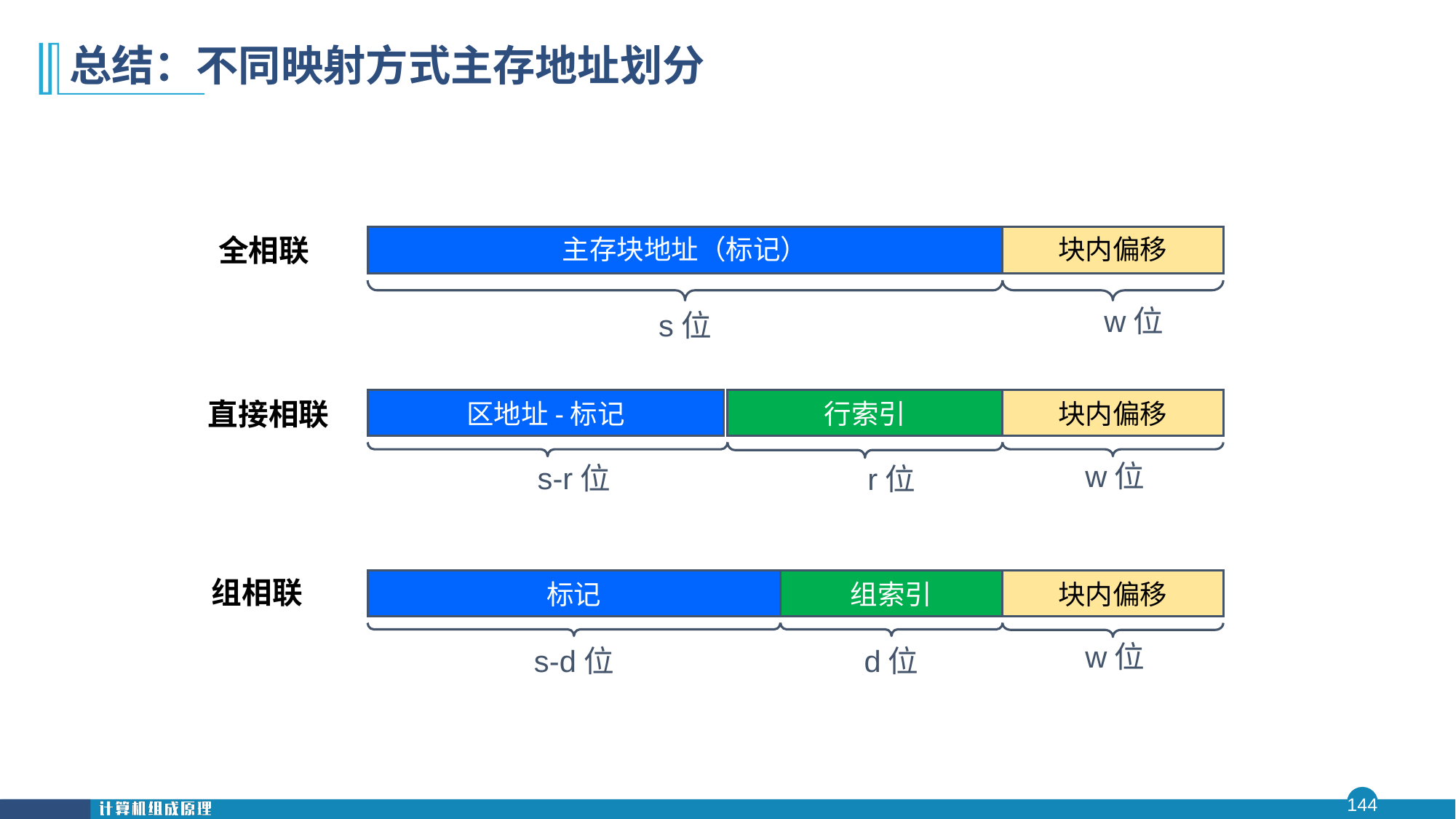

# 总结：不同映射方式主存地址划分
全相联

主存块地址（标记）
块内偏移
w位
s位
直接相联

区地址-标记
行索引
块内偏移
w位
s-r位
r位
组相联

标记
组索引
块内偏移
w位
d位
s-d位